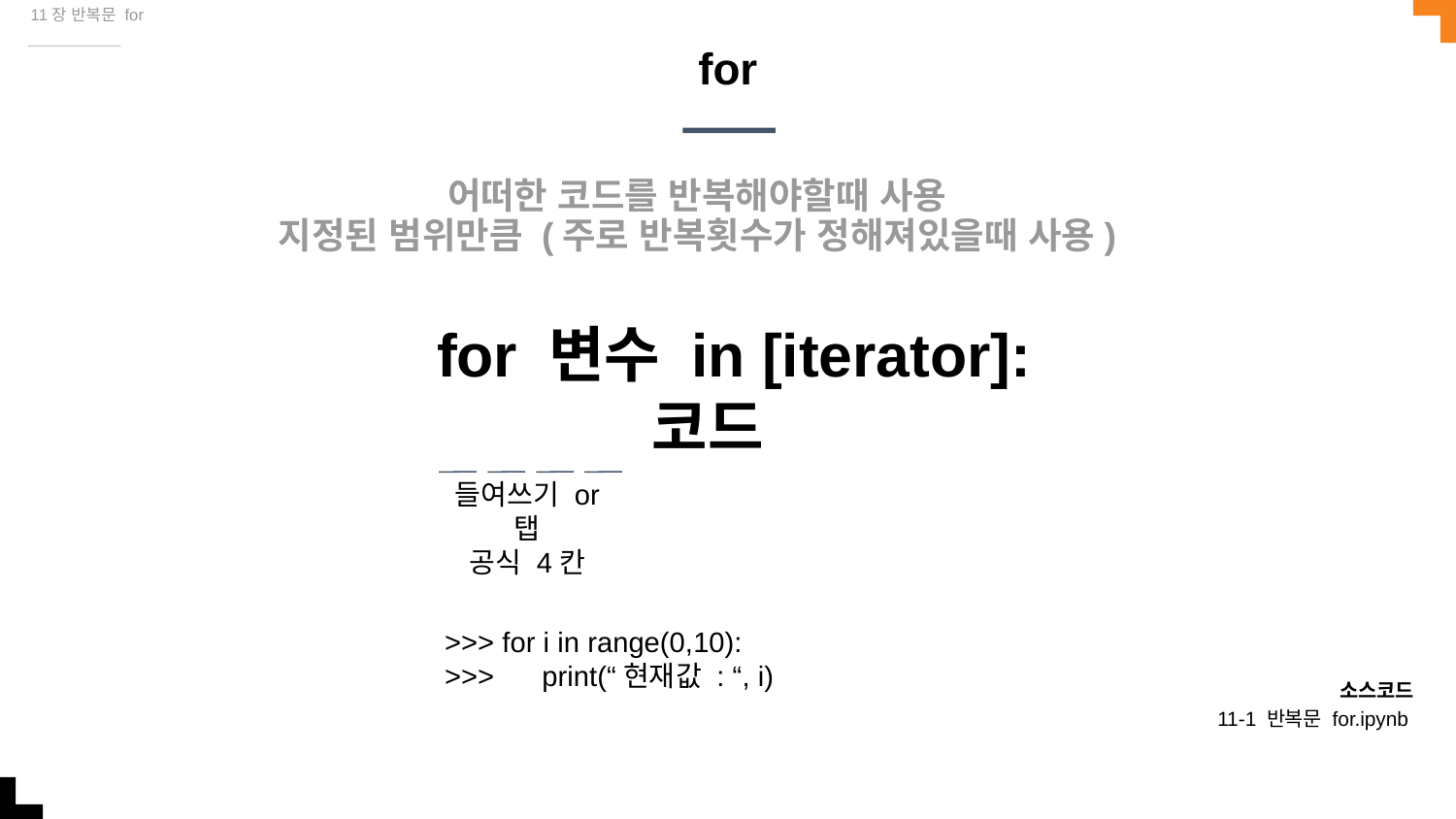

11장 반복문 for
# for
어떠한 코드를 반복해야할때 사용
지정된 범위만큼 (주로 반복횟수가 정해져있을때 사용)
for 변수 in [iterator]:
            코드
들여쓰기 or 탭
공식 4칸
>>> for i in range(0,10):
>>>      print(“현재값 : “, i)
소스코드
11-1 반복문 for.ipynb